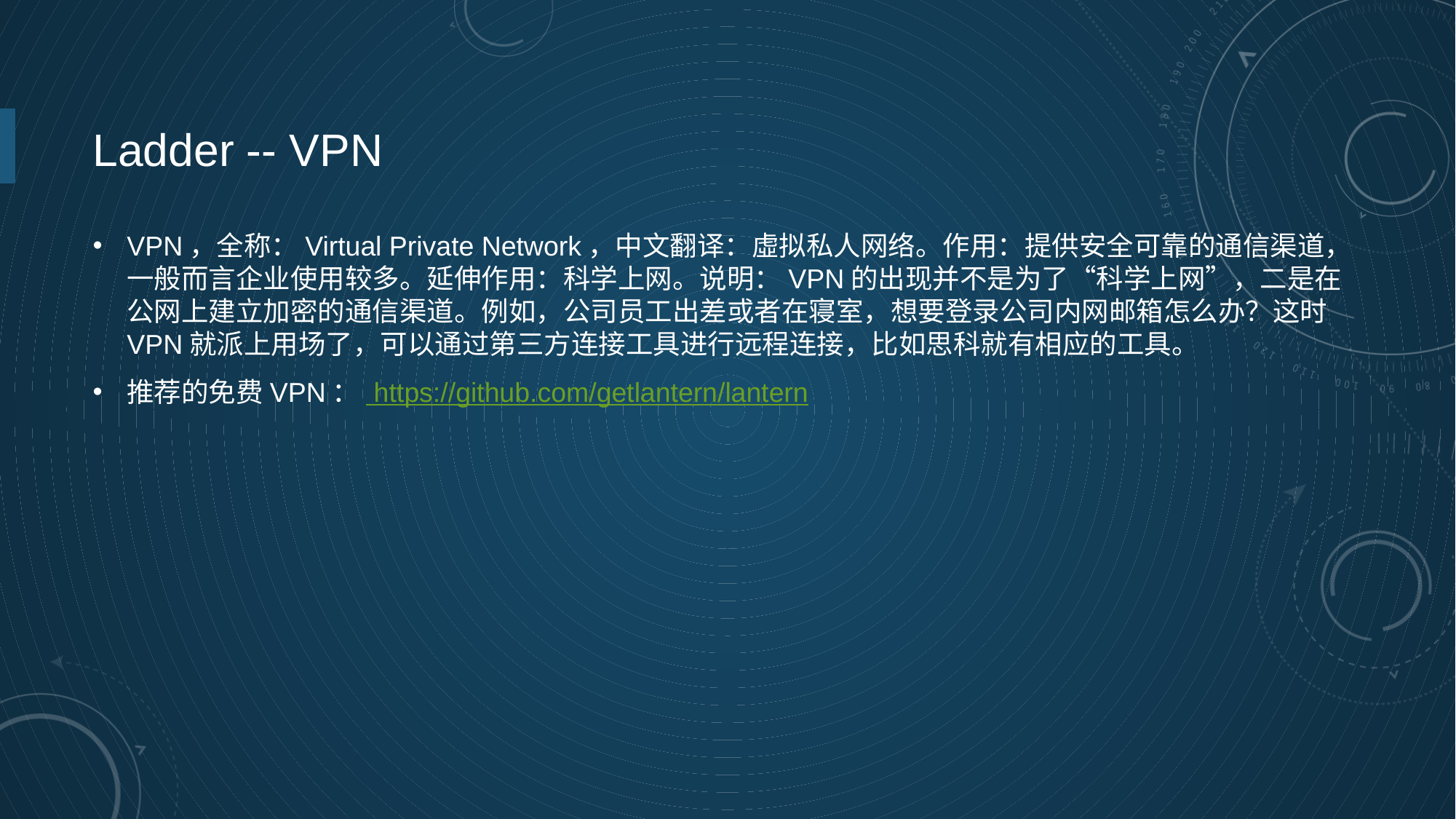

# Ladder -- VPN
VPN，全称：Virtual Private Network，中文翻译：虛拟私人网络。作用：提供安全可靠的通信渠道，一般而言企业使用较多。延伸作用：科学上网。说明：VPN的出现并不是为了“科学上网”，二是在公网上建立加密的通信渠道。例如，公司员工出差或者在寝室，想要登录公司内网邮箱怎么办？这时VPN就派上用场了，可以通过第三方连接工具进行远程连接，比如思科就有相应的工具。
推荐的免费VPN： https://github.com/getlantern/lantern